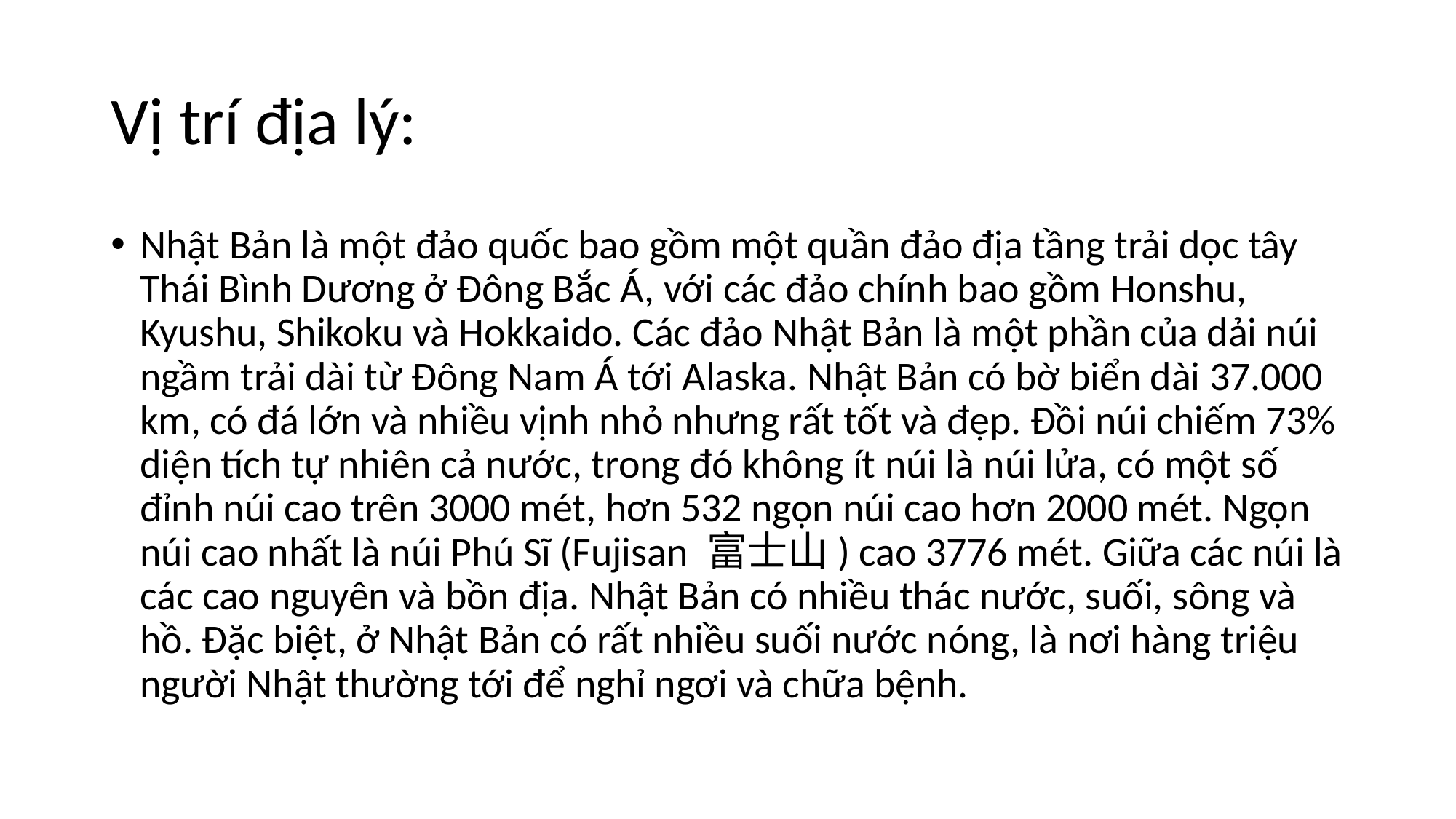

# Vị trí địa lý:
Nhật Bản là một đảo quốc bao gồm một quần đảo địa tầng trải dọc tây Thái Bình Dương ở Đông Bắc Á, với các đảo chính bao gồm Honshu, Kyushu, Shikoku và Hokkaido. Các đảo Nhật Bản là một phần của dải núi ngầm trải dài từ Đông Nam Á tới Alaska. Nhật Bản có bờ biển dài 37.000 km, có đá lớn và nhiều vịnh nhỏ nhưng rất tốt và đẹp. Đồi núi chiếm 73% diện tích tự nhiên cả nước, trong đó không ít núi là núi lửa, có một số đỉnh núi cao trên 3000 mét, hơn 532 ngọn núi cao hơn 2000 mét. Ngọn núi cao nhất là núi Phú Sĩ (Fujisan 富士山) cao 3776 mét. Giữa các núi là các cao nguyên và bồn địa. Nhật Bản có nhiều thác nước, suối, sông và hồ. Đặc biệt, ở Nhật Bản có rất nhiều suối nước nóng, là nơi hàng triệu người Nhật thường tới để nghỉ ngơi và chữa bệnh.